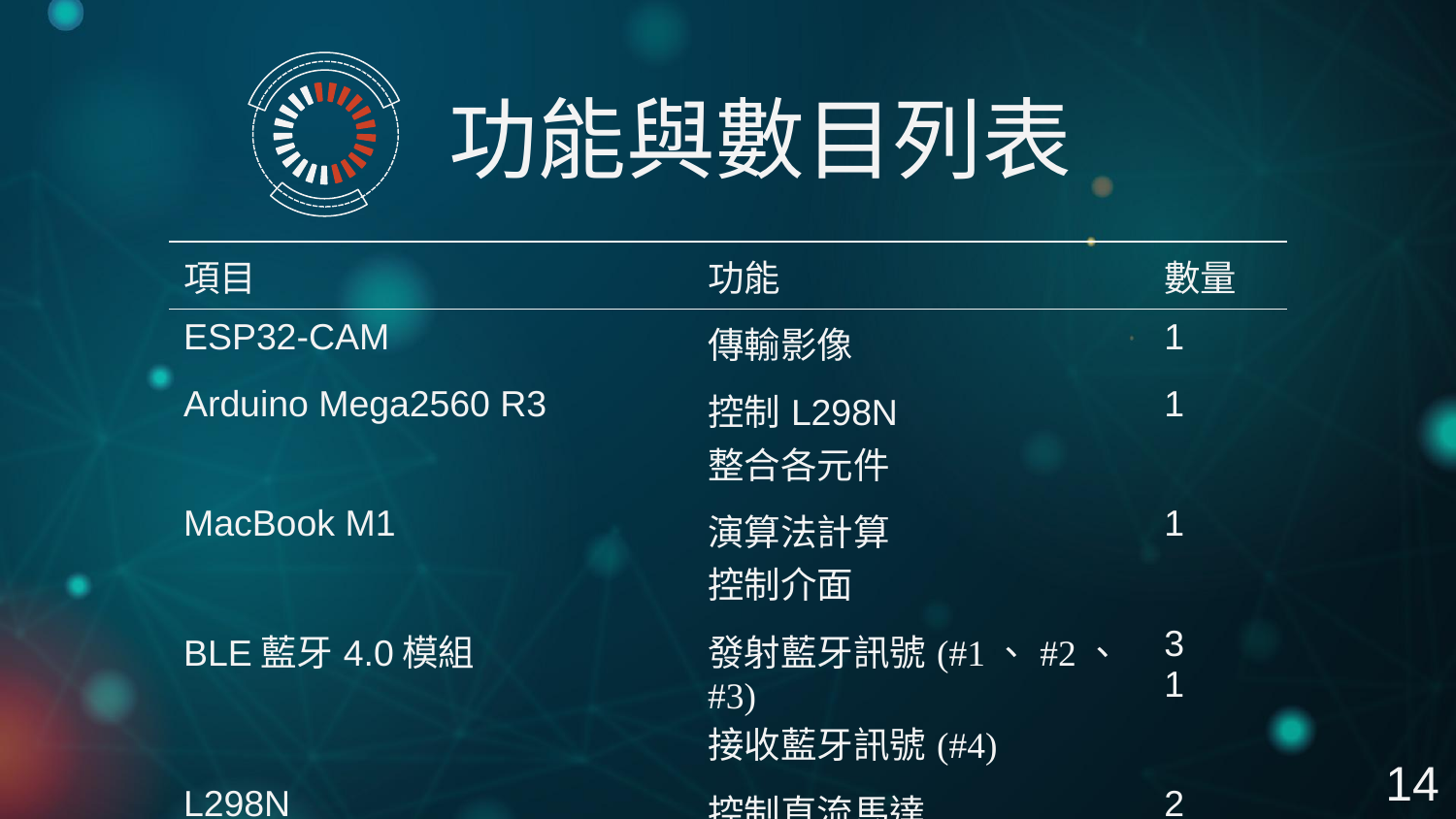

功能與數目列表

| 項目 | 功能 | 數量 |
| --- | --- | --- |
| ESP32-CAM | 傳輸影像 | 1 |
| Arduino Mega2560 R3 | 控制L298N 整合各元件 | 1 |
| MacBook M1 | 演算法計算 控制介面 | 1 |
| BLE藍牙4.0模組 | 發射藍牙訊號(#1、#2、#3) 接收藍牙訊號(#4) | 3 1 |
| L298N | 控制直流馬達 | 2 |